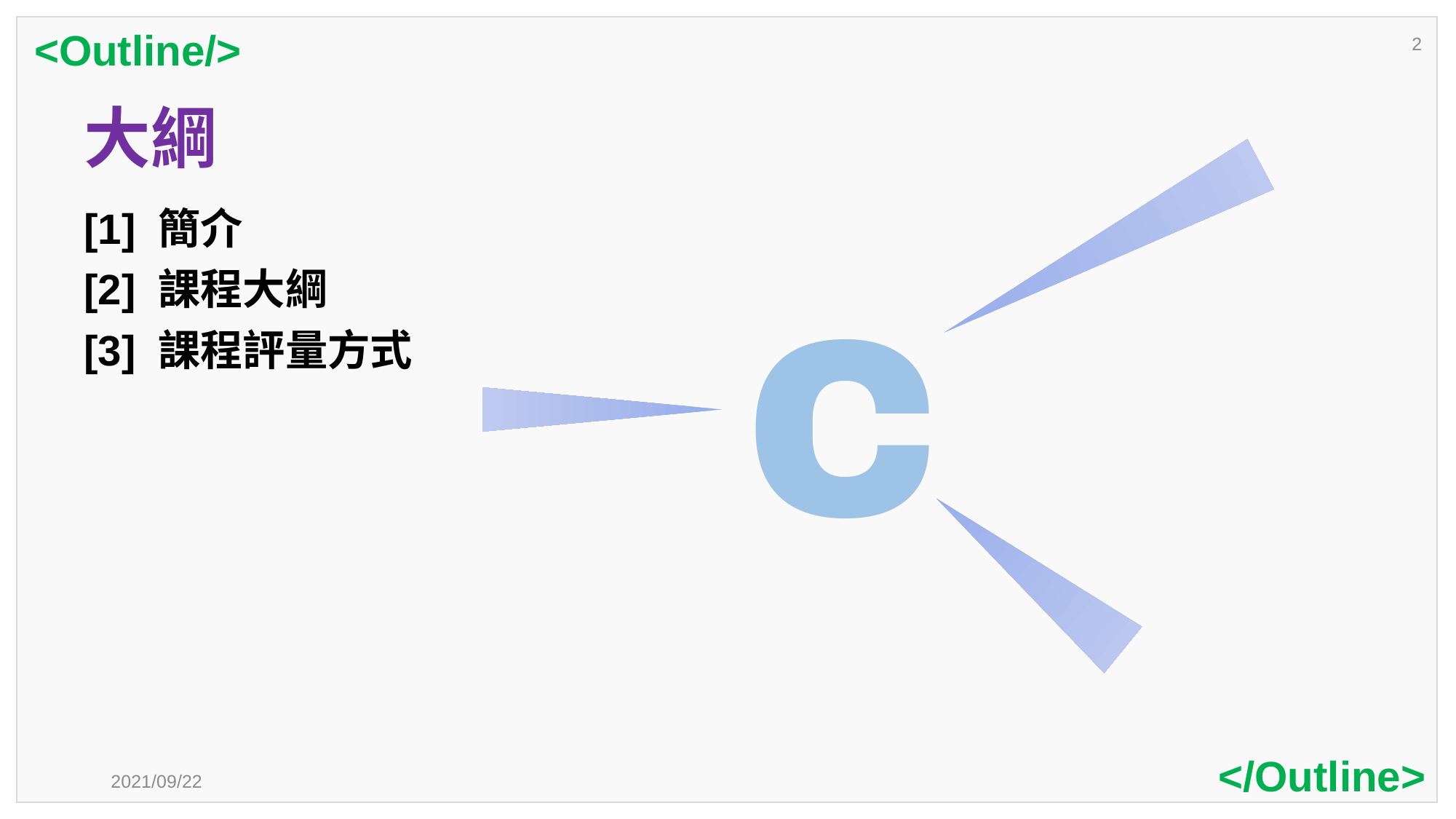

<Outline/>
2

# 大綱
[1] 簡介
[2] 課程大綱
[3] 課程評量方式
C

</Outline>
2021/09/22